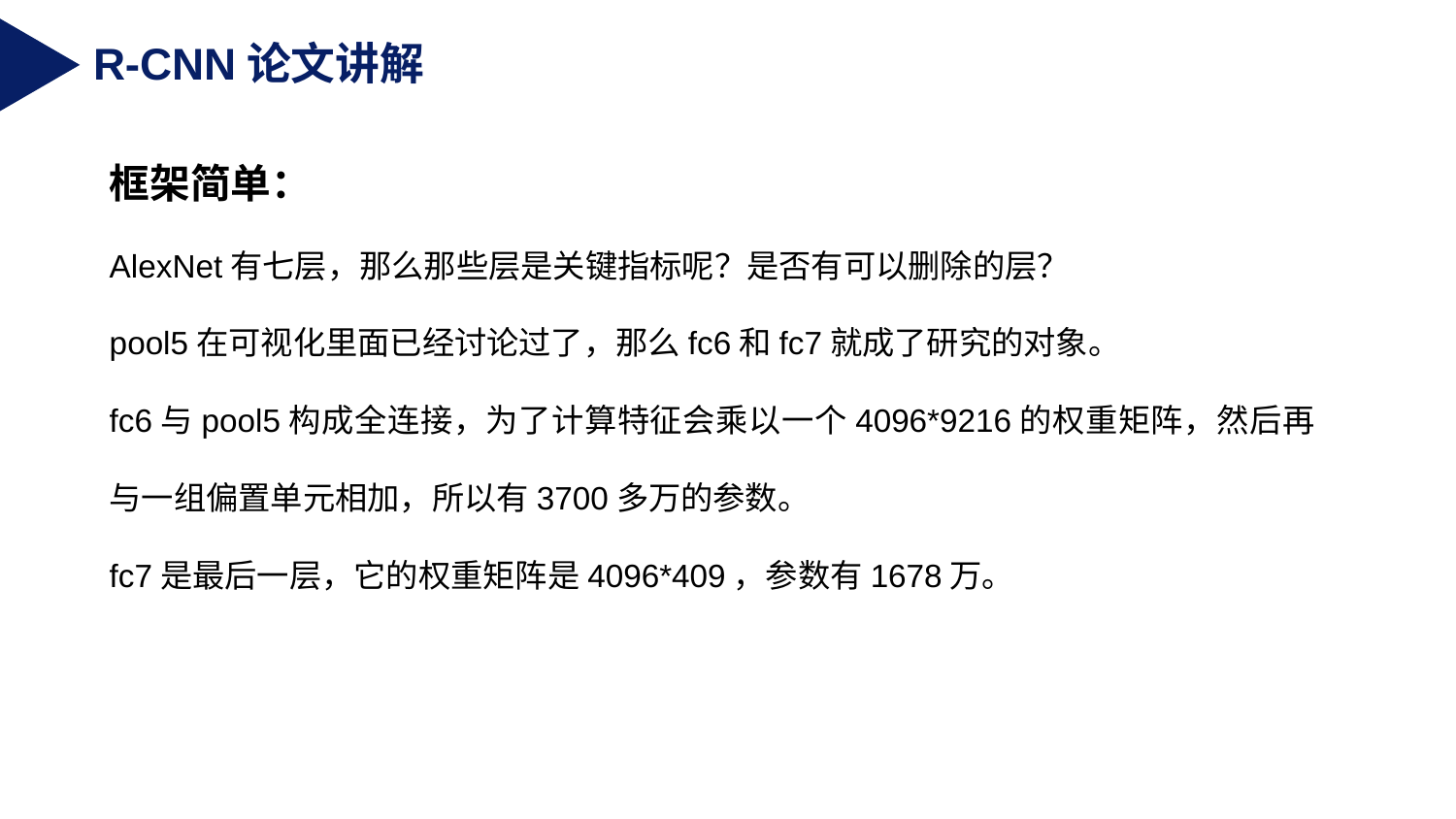

R-CNN论文讲解
框架简单：
AlexNet有七层，那么那些层是关键指标呢？是否有可以删除的层？
pool5在可视化里面已经讨论过了，那么fc6和fc7就成了研究的对象。
fc6与pool5构成全连接，为了计算特征会乘以一个4096*9216的权重矩阵，然后再与一组偏置单元相加，所以有3700多万的参数。
fc7是最后一层，它的权重矩阵是4096*409，参数有1678万。